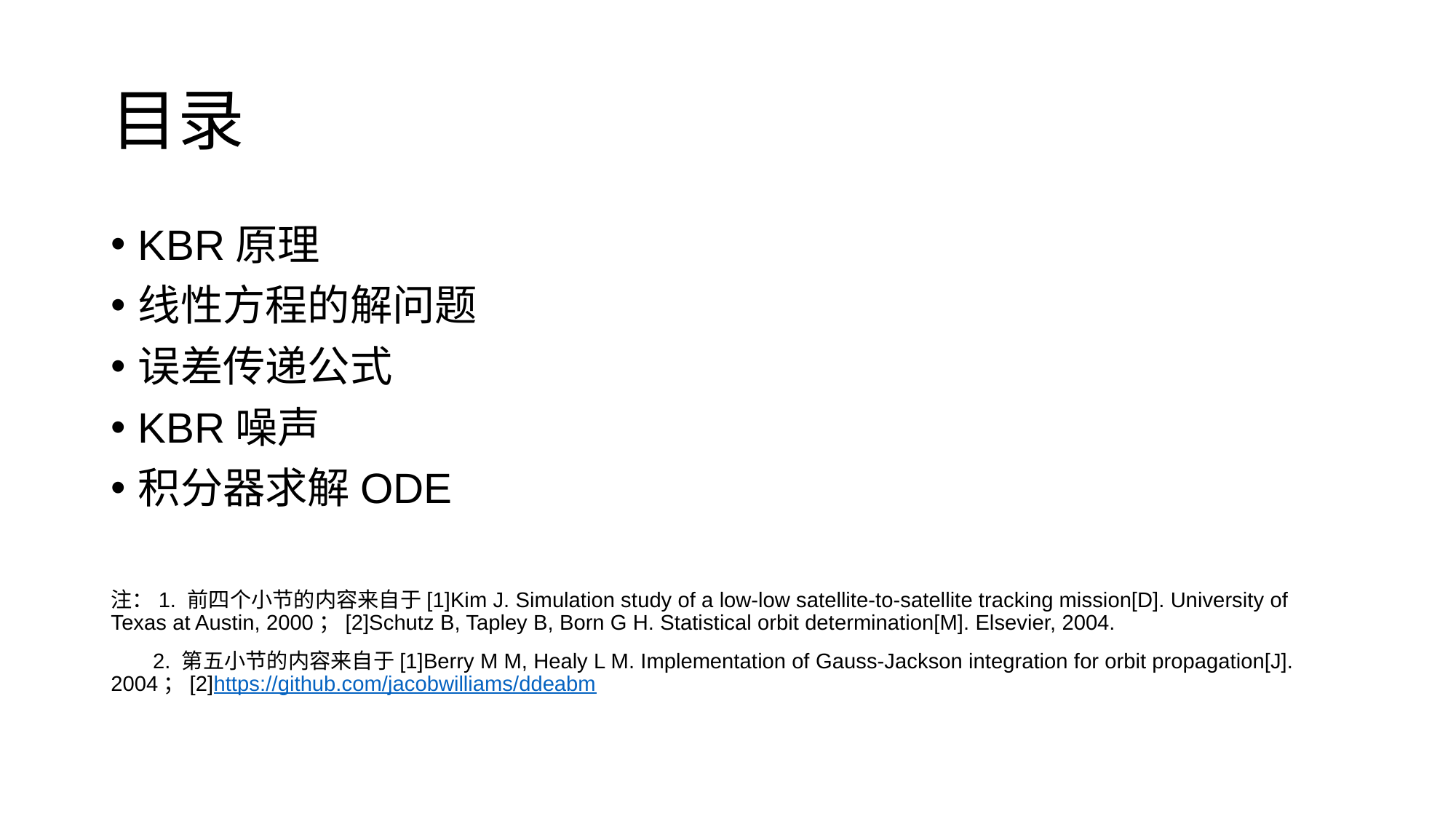

# 目录
KBR原理
线性方程的解问题
误差传递公式
KBR噪声
积分器求解ODE

注：1. 前四个小节的内容来自于[1]Kim J. Simulation study of a low-low satellite-to-satellite tracking mission[D]. University of Texas at Austin, 2000；[2]Schutz B, Tapley B, Born G H. Statistical orbit determination[M]. Elsevier, 2004.
       2. 第五小节的内容来自于[1]Berry M M, Healy L M. Implementation of Gauss-Jackson integration for orbit propagation[J]. 2004；[2]https://github.com/jacobwilliams/ddeabm